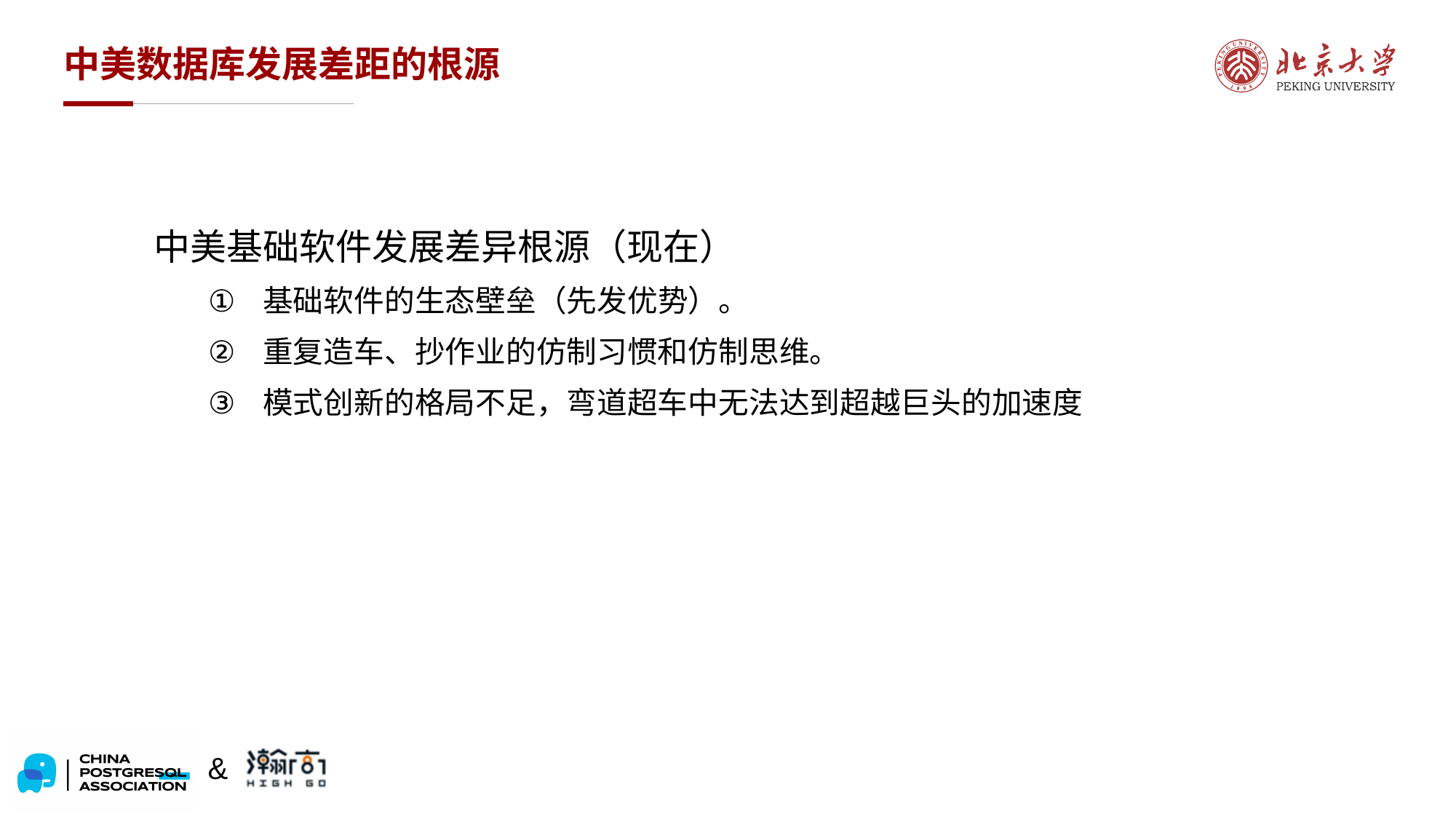

# 中美数据库发展差距的根源
中美基础软件发展差异根源（现在）
基础软件的生态壁垒（先发优势）。
重复造车、抄作业的仿制习惯和仿制思维。
模式创新的格局不足，弯道超车中无法达到超越巨头的加速度